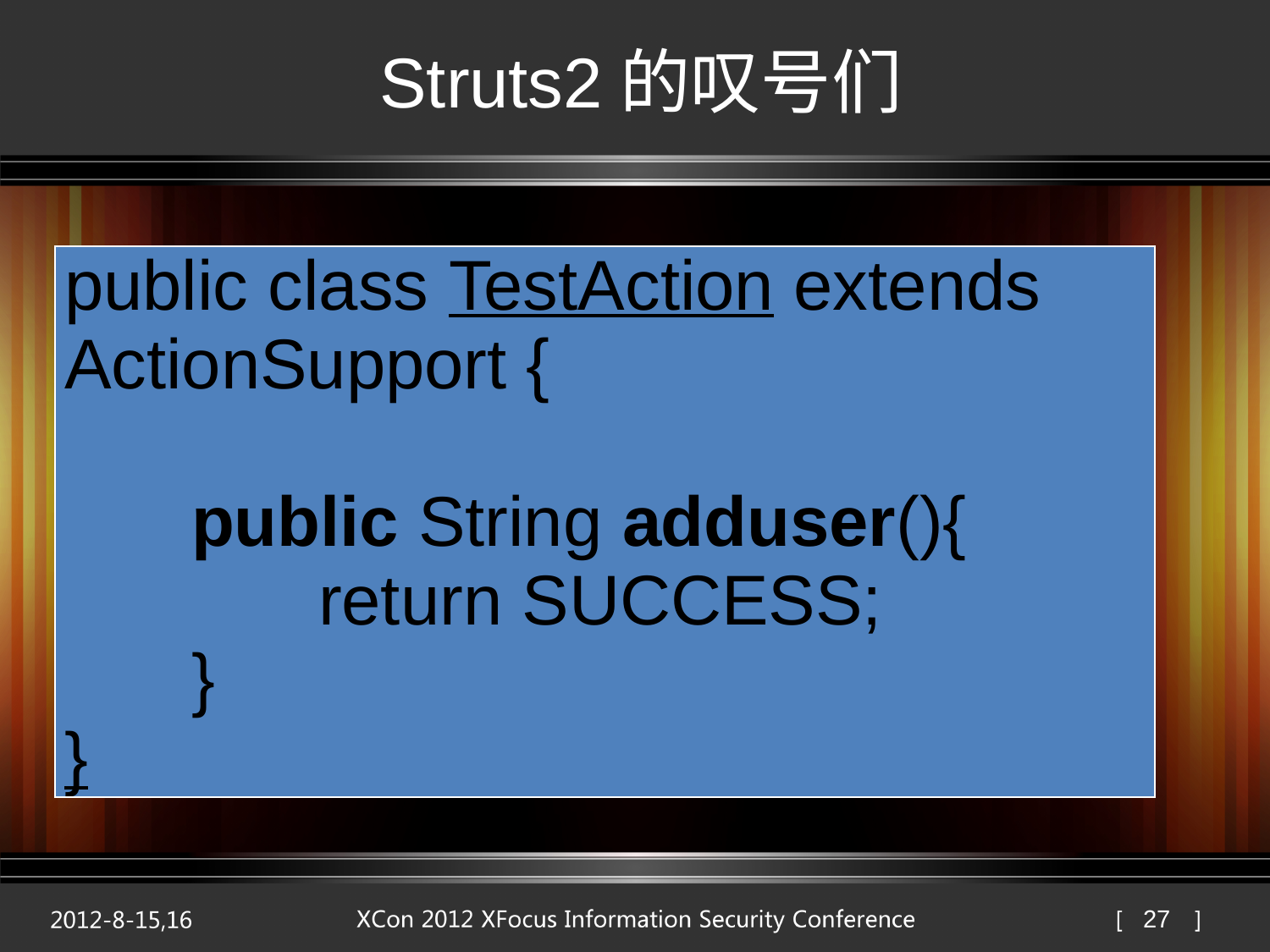

# Struts2的叹号们
| public class TestAction extends ActionSupport {   public String adduser(){ return SUCCESS; } } |
| --- |
27